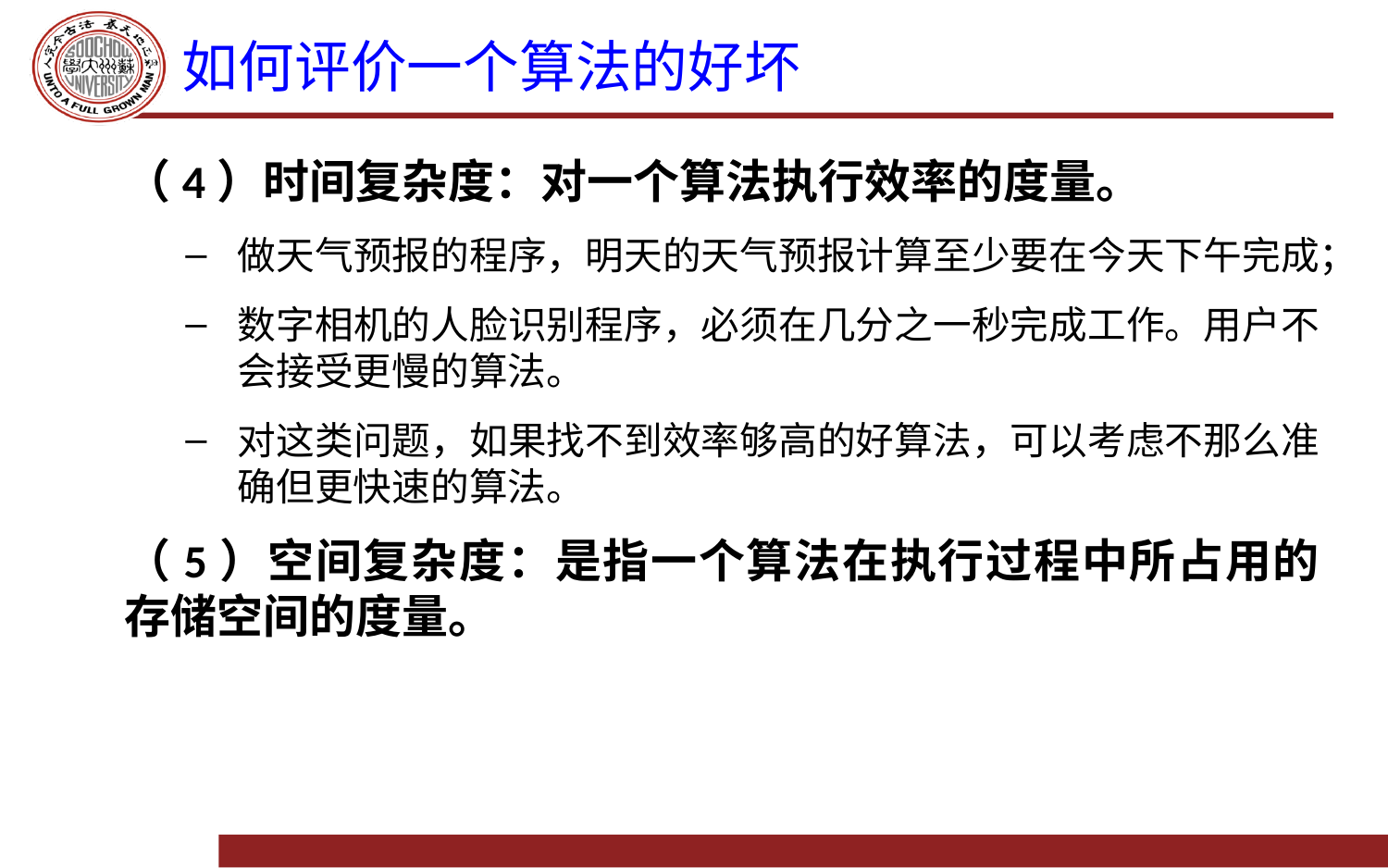

# 如何评价一个算法的好坏
（4）时间复杂度：对一个算法执行效率的度量。
做天气预报的程序，明天的天气预报计算至少要在今天下午完成；
数字相机的人脸识别程序，必须在几分之一秒完成工作。用户不会接受更慢的算法。
对这类问题，如果找不到效率够高的好算法，可以考虑不那么准确但更快速的算法。
（5）空间复杂度：是指一个算法在执行过程中所占用的存储空间的度量。